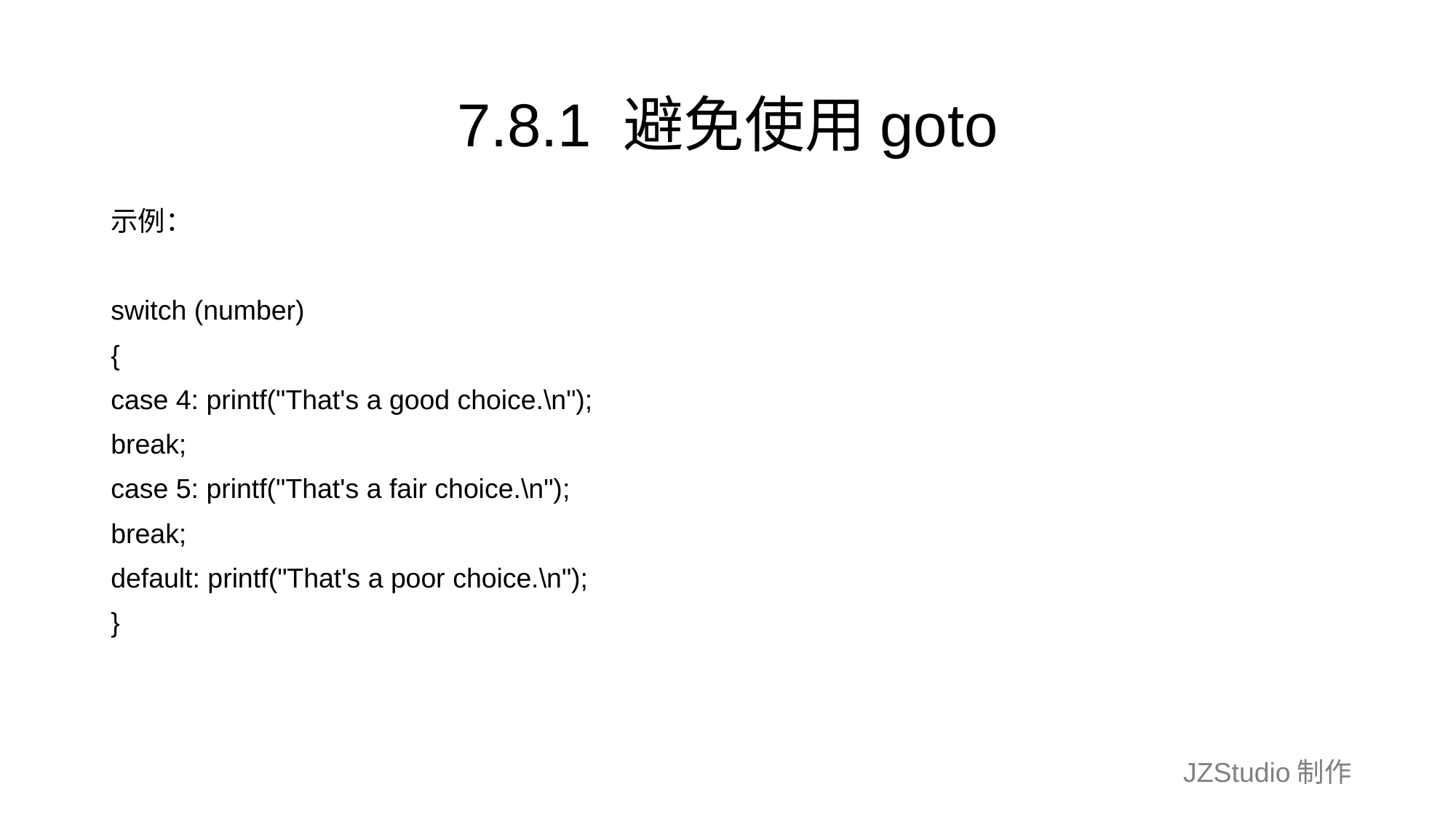

# 7.8.1 避免使用goto
示例：

switch (number)
{
case 4: printf("That's a good choice.\n");
break;
case 5: printf("That's a fair choice.\n");
break;
default: printf("That's a poor choice.\n");
}